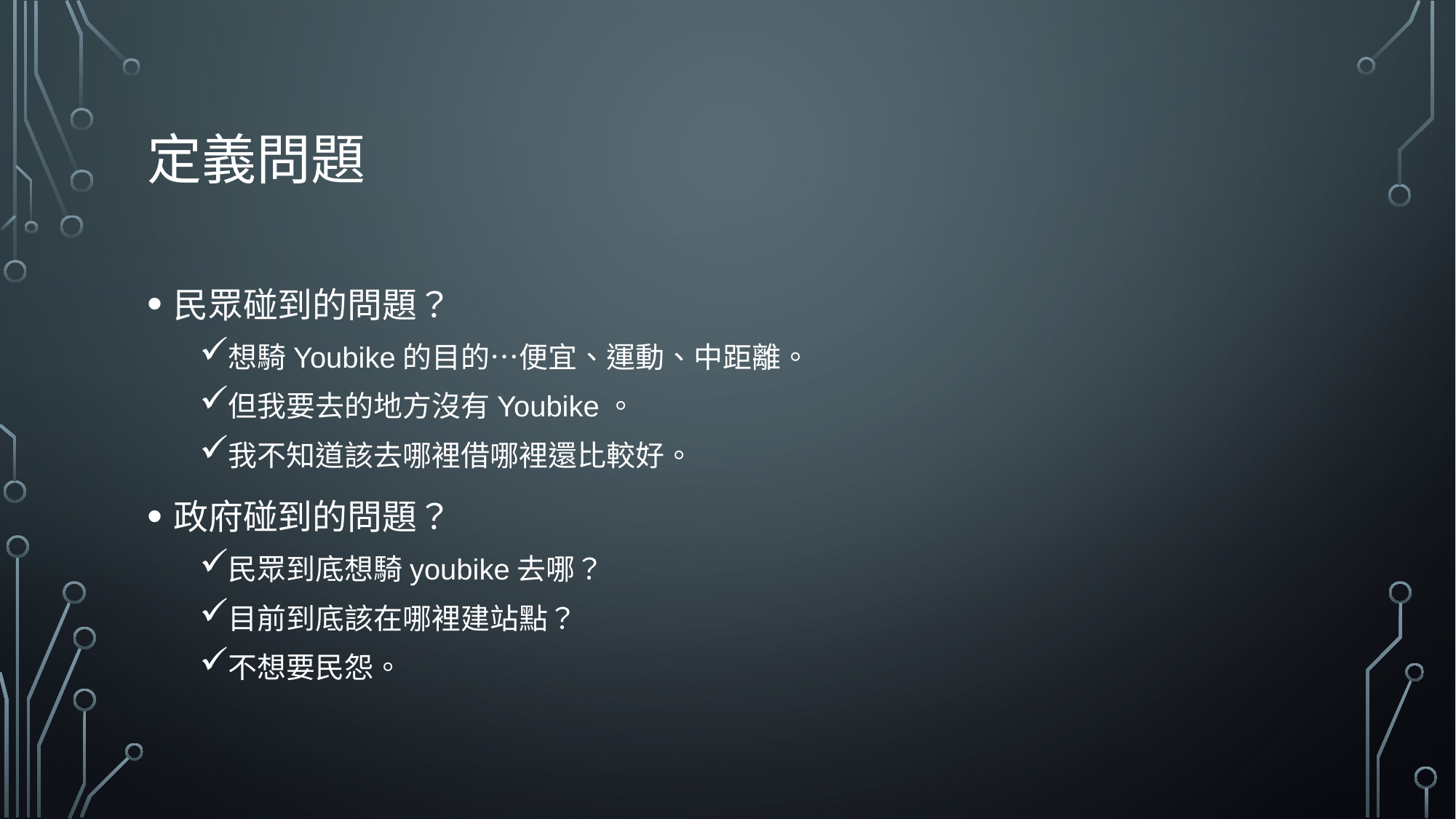

# 定義問題
民眾碰到的問題？
想騎Youbike的目的…便宜、運動、中距離。
但我要去的地方沒有Youbike。
我不知道該去哪裡借哪裡還比較好。
政府碰到的問題？
民眾到底想騎youbike去哪？
目前到底該在哪裡建站點？
不想要民怨。